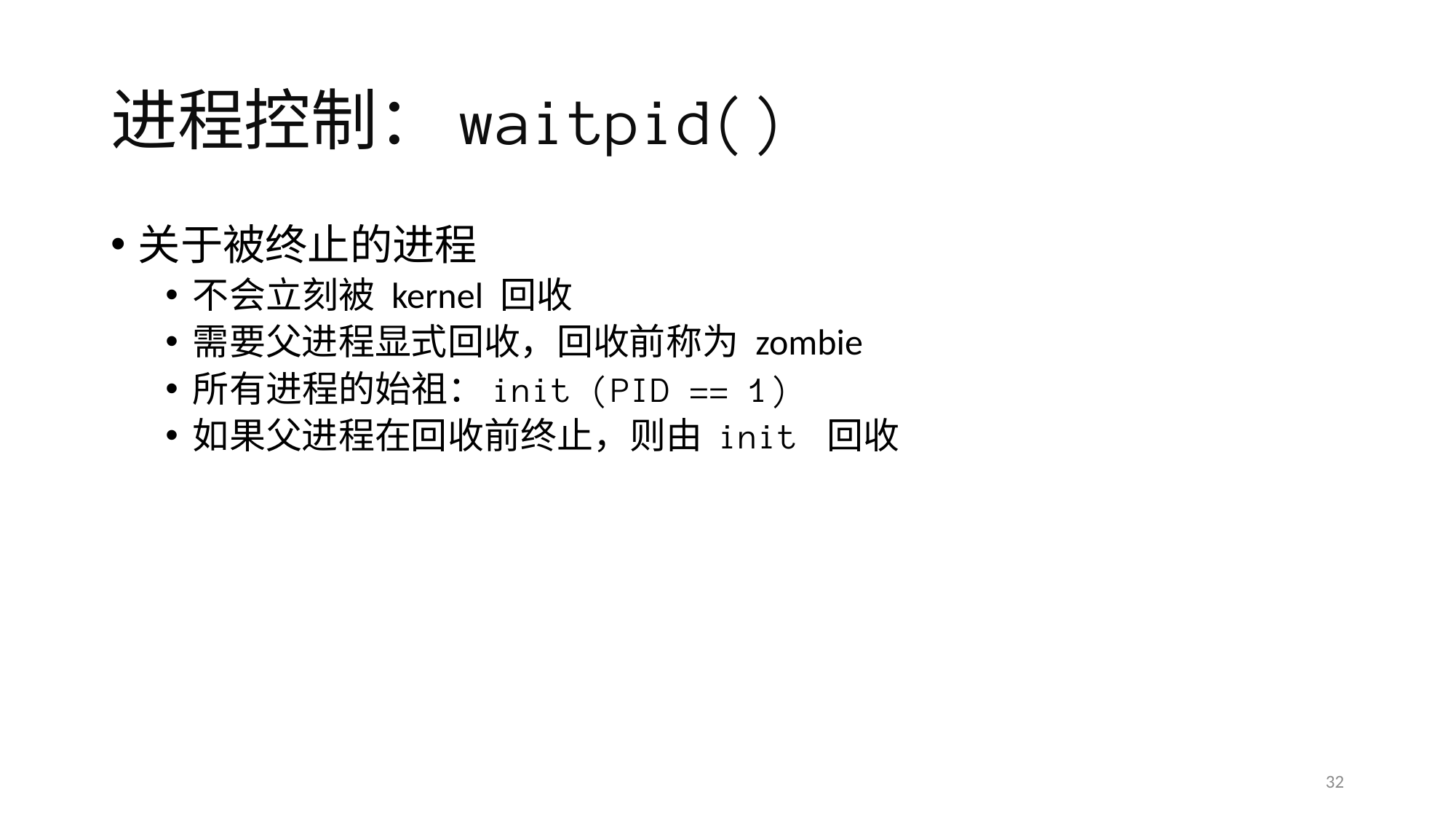

# 进程控制：waitpid()
关于被终止的进程
不会立刻被 kernel 回收
需要父进程显式回收，回收前称为 zombie
所有进程的始祖：init (PID == 1)
如果父进程在回收前终止，则由 init 回收
32